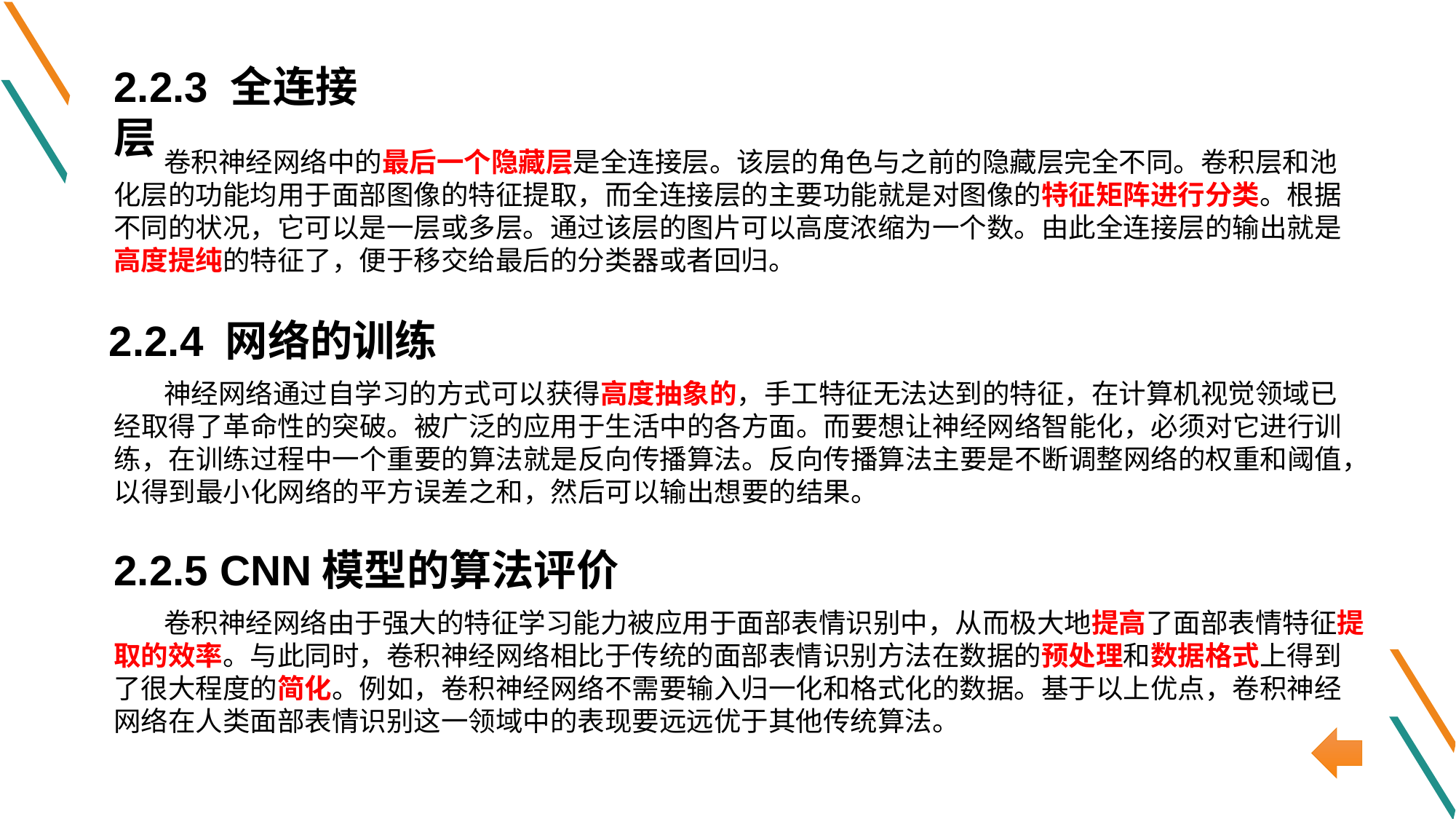

2.2.3 全连接层
       卷积神经网络中的最后一个隐藏层是全连接层。该层的角色与之前的隐藏层完全不同。卷积层和池化层的功能均用于面部图像的特征提取，而全连接层的主要功能就是对图像的特征矩阵进行分类。根据不同的状况，它可以是一层或多层。通过该层的图片可以高度浓缩为一个数。由此全连接层的输出就是高度提纯的特征了，便于移交给最后的分类器或者回归。
2.2.4 网络的训练
       神经网络通过自学习的方式可以获得高度抽象的，手工特征无法达到的特征，在计算机视觉领域已经取得了革命性的突破。被广泛的应用于生活中的各方面。而要想让神经网络智能化，必须对它进行训练，在训练过程中一个重要的算法就是反向传播算法。反向传播算法主要是不断调整网络的权重和阈值，以得到最小化网络的平方误差之和，然后可以输出想要的结果。
2.2.5 CNN模型的算法评价
       卷积神经网络由于强大的特征学习能力被应用于面部表情识别中，从而极大地提高了面部表情特征提取的效率。与此同时，卷积神经网络相比于传统的面部表情识别方法在数据的预处理和数据格式上得到了很大程度的简化。例如，卷积神经网络不需要输入归一化和格式化的数据。基于以上优点，卷积神经网络在人类面部表情识别这一领域中的表现要远远优于其他传统算法。